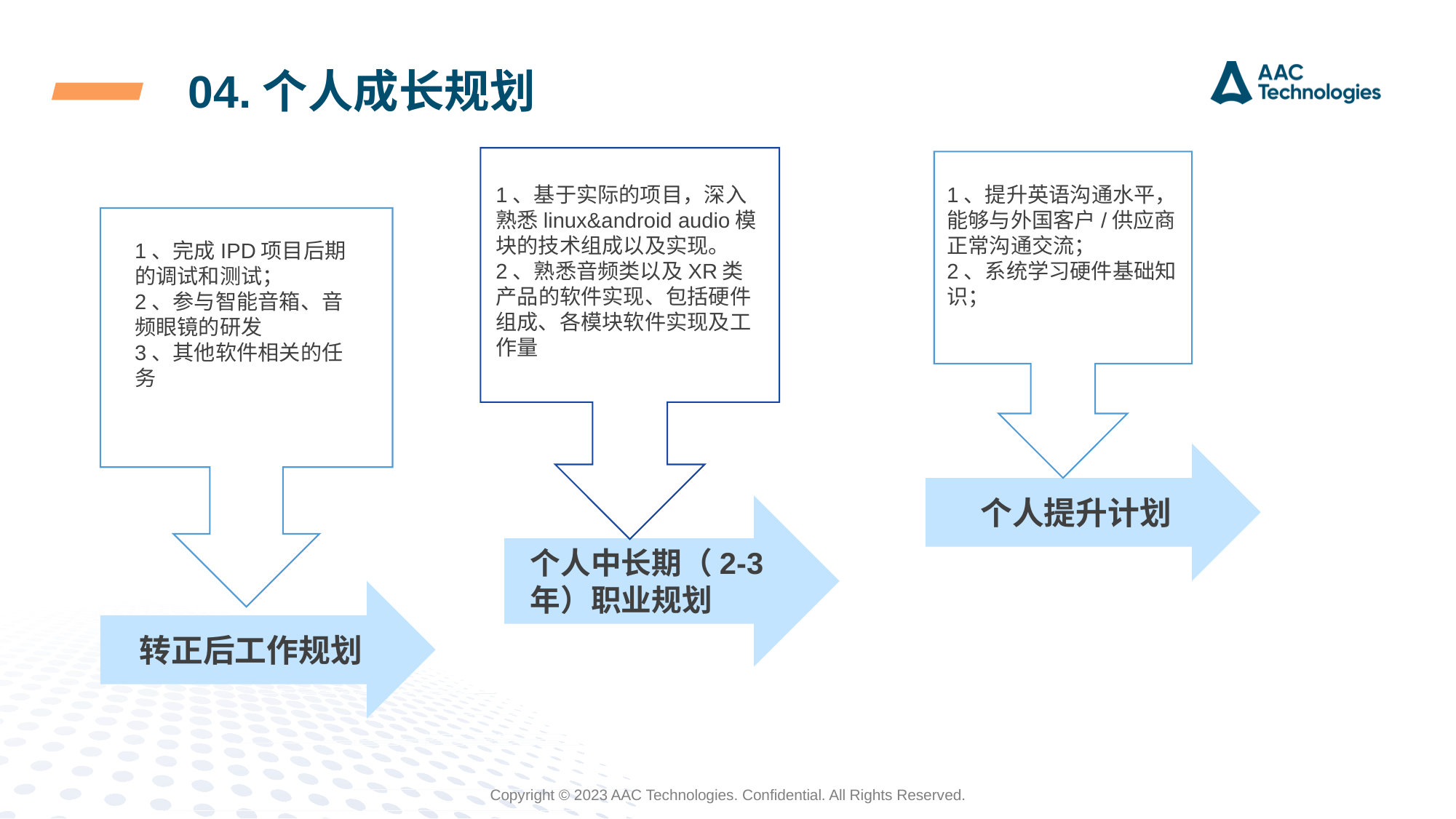

04.个人成长规划

1、基于实际的项目，深入熟悉linux&android audio模块的技术组成以及实现。
2、熟悉音频类以及XR类产品的软件实现、包括硬件组成、各模块软件实现及工作量
1、提升英语沟通水平，能够与外国客户/供应商正常沟通交流；
2、系统学习硬件基础知识；

1、完成IPD项目后期的调试和测试；
2、参与智能音箱、音频眼镜的研发
3、其他软件相关的任务
个人提升计划

个人中长期（2-3年）职业规划
转正后工作规划